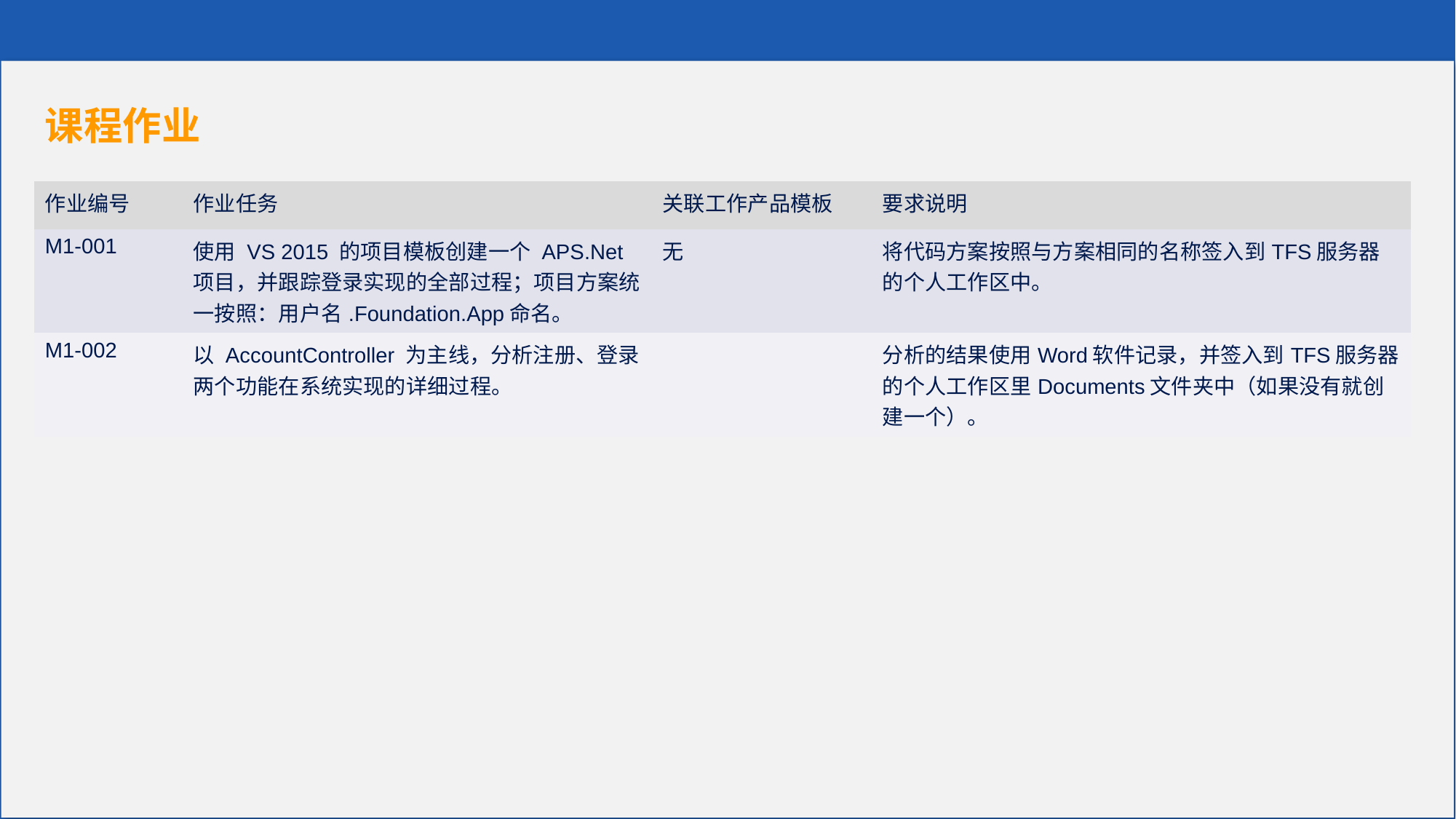

课程作业
| 作业编号 | 作业任务 | 关联工作产品模板 | 要求说明 |
| --- | --- | --- | --- |
| M1-001 | 使用 VS 2015 的项目模板创建一个 APS.Net 项目，并跟踪登录实现的全部过程；项目方案统一按照：用户名.Foundation.App命名。 | 无 | 将代码方案按照与方案相同的名称签入到TFS服务器的个人工作区中。 |
| M1-002 | 以 AccountController 为主线，分析注册、登录两个功能在系统实现的详细过程。 |  | 分析的结果使用Word软件记录，并签入到TFS服务器的个人工作区里Documents文件夹中（如果没有就创建一个）。 |